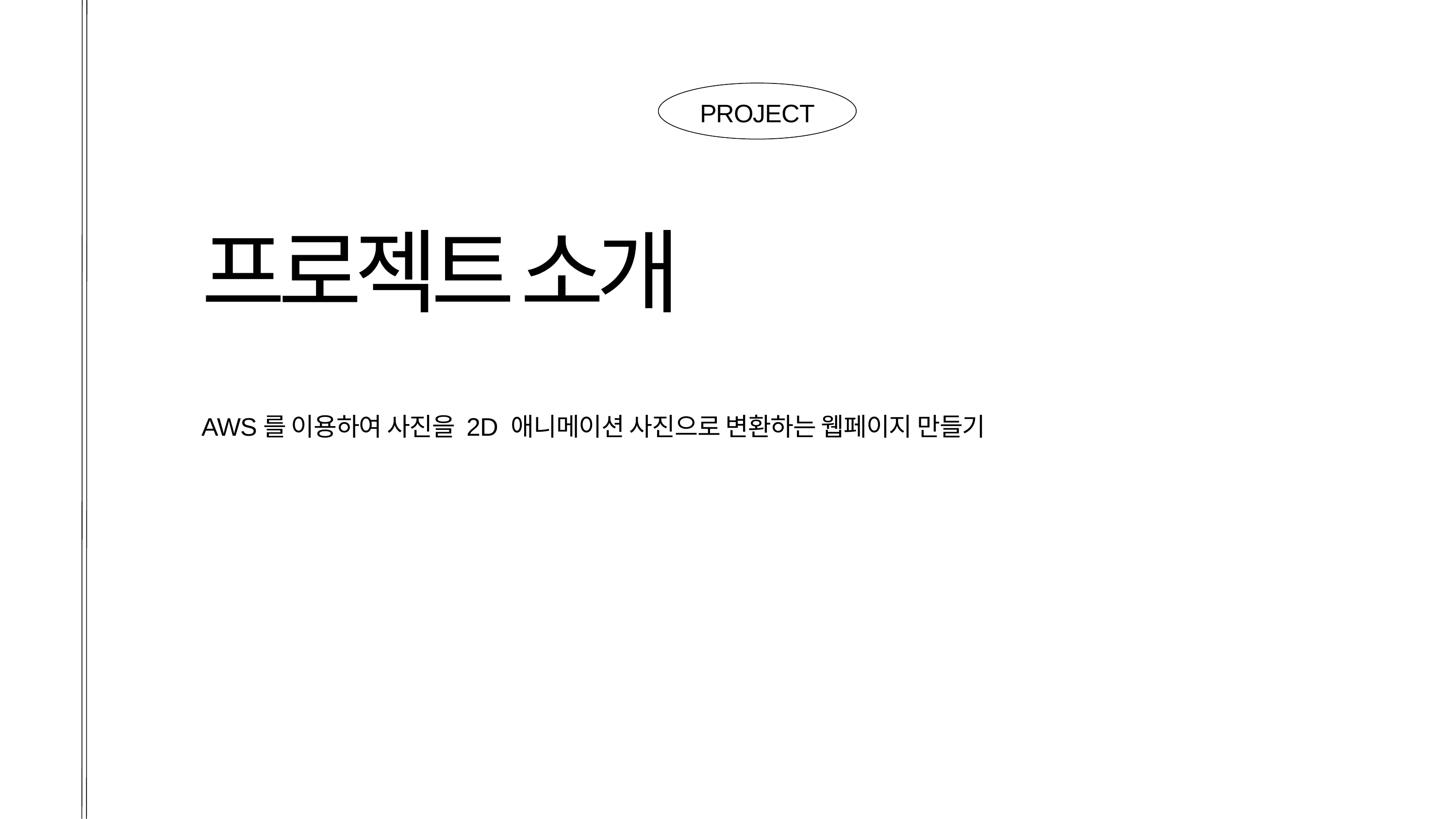

PROJECT
프로젝트 소개
AWS를 이용하여 사진을 2D 애니메이션 사진으로 변환하는 웹페이지 만들기